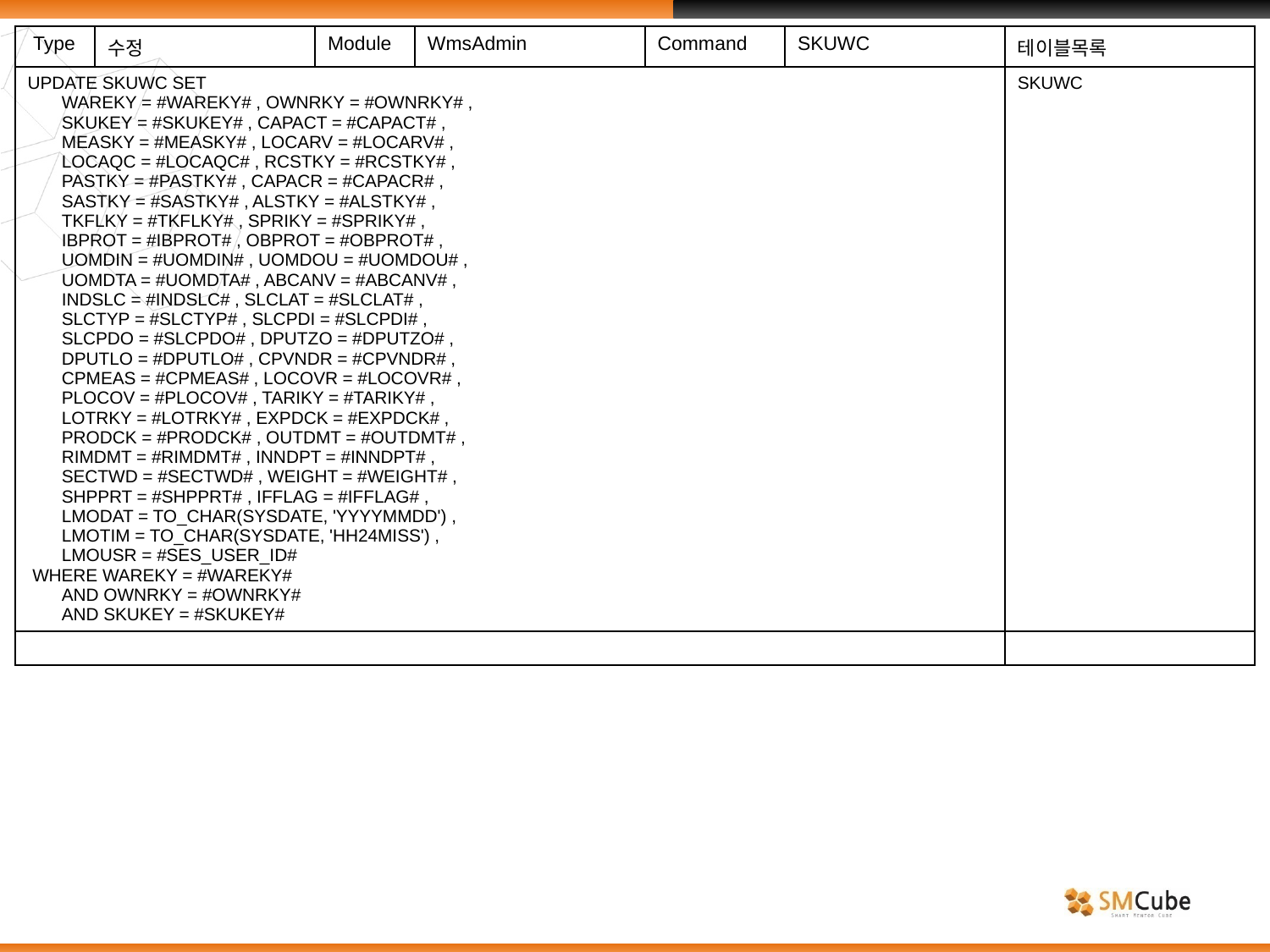

| Type | 수정 | Module | WmsAdmin | Command | SKUWC | 테이블목록 |
| --- | --- | --- | --- | --- | --- | --- |
| UPDATE SKUWC SET WAREKY = #WAREKY# , OWNRKY = #OWNRKY# , SKUKEY = #SKUKEY# , CAPACT = #CAPACT# , MEASKY = #MEASKY# , LOCARV = #LOCARV# , LOCAQC = #LOCAQC# , RCSTKY = #RCSTKY# , PASTKY = #PASTKY# , CAPACR = #CAPACR# , SASTKY = #SASTKY# , ALSTKY = #ALSTKY# , TKFLKY = #TKFLKY# , SPRIKY = #SPRIKY# , IBPROT = #IBPROT# , OBPROT = #OBPROT# , UOMDIN = #UOMDIN# , UOMDOU = #UOMDOU# , UOMDTA = #UOMDTA# , ABCANV = #ABCANV# , INDSLC = #INDSLC# , SLCLAT = #SLCLAT# , SLCTYP = #SLCTYP# , SLCPDI = #SLCPDI# , SLCPDO = #SLCPDO# , DPUTZO = #DPUTZO# , DPUTLO = #DPUTLO# , CPVNDR = #CPVNDR# , CPMEAS = #CPMEAS# , LOCOVR = #LOCOVR# , PLOCOV = #PLOCOV# , TARIKY = #TARIKY# , LOTRKY = #LOTRKY# , EXPDCK = #EXPDCK# , PRODCK = #PRODCK# , OUTDMT = #OUTDMT# , RIMDMT = #RIMDMT# , INNDPT = #INNDPT# , SECTWD = #SECTWD# , WEIGHT = #WEIGHT# , SHPPRT = #SHPPRT# , IFFLAG = #IFFLAG# , LMODAT = TO\_CHAR(SYSDATE, 'YYYYMMDD') , LMOTIM = TO\_CHAR(SYSDATE, 'HH24MISS') , LMOUSR = #SES\_USER\_ID# WHERE WAREKY = #WAREKY# AND OWNRKY = #OWNRKY# AND SKUKEY = #SKUKEY# |  |  |  |  |  | SKUWC |
|  |  |  |  |  |  |  |